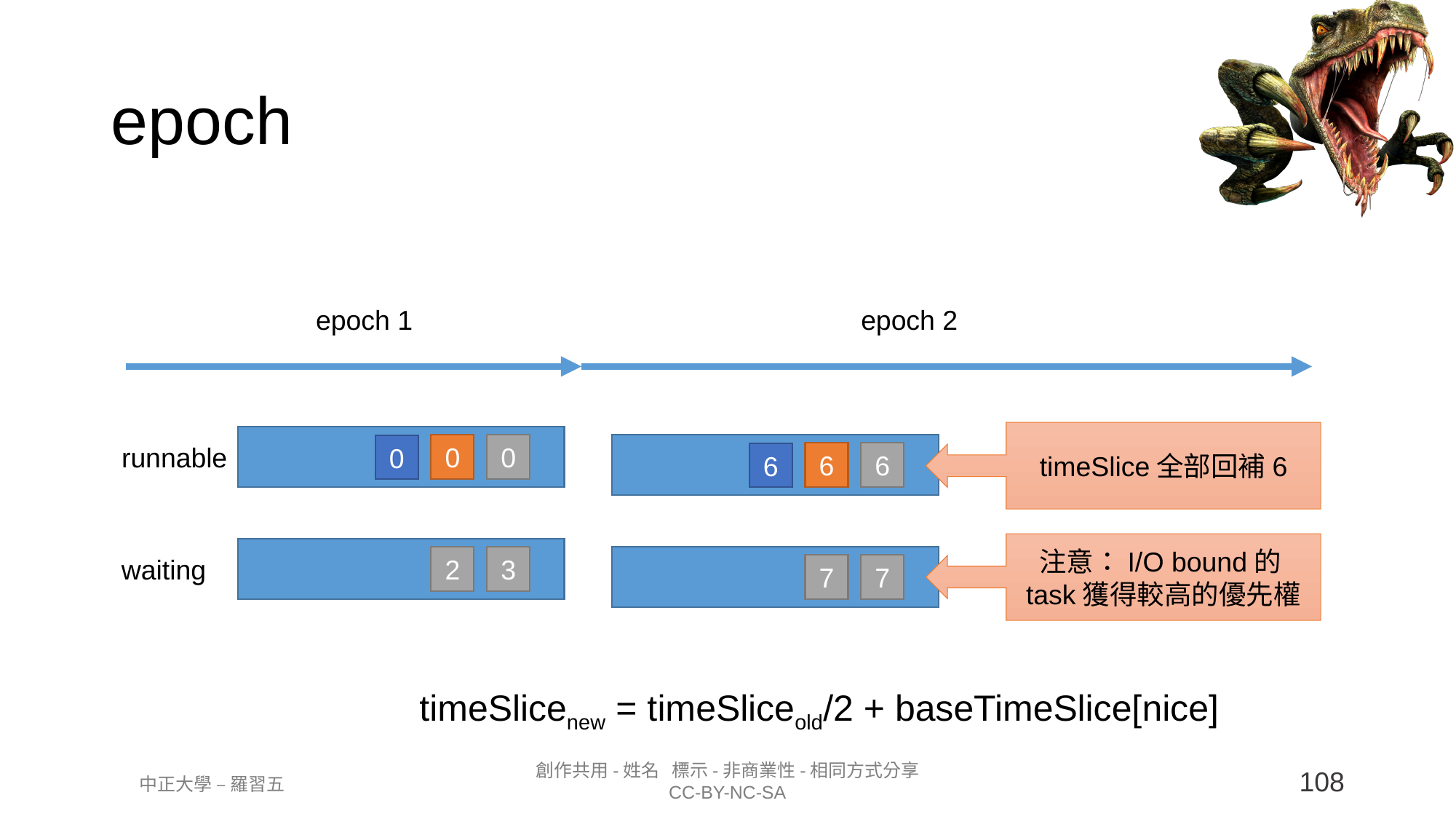

# epoch
epoch 1
epoch 2
timeSlice全部回補6

runnable
0
0

0
6
6
6
注意：I/O bound的task獲得較高的優先權

2
waiting

3
7
7
timeSlicenew = timeSliceold/2 + baseTimeSlice[nice]